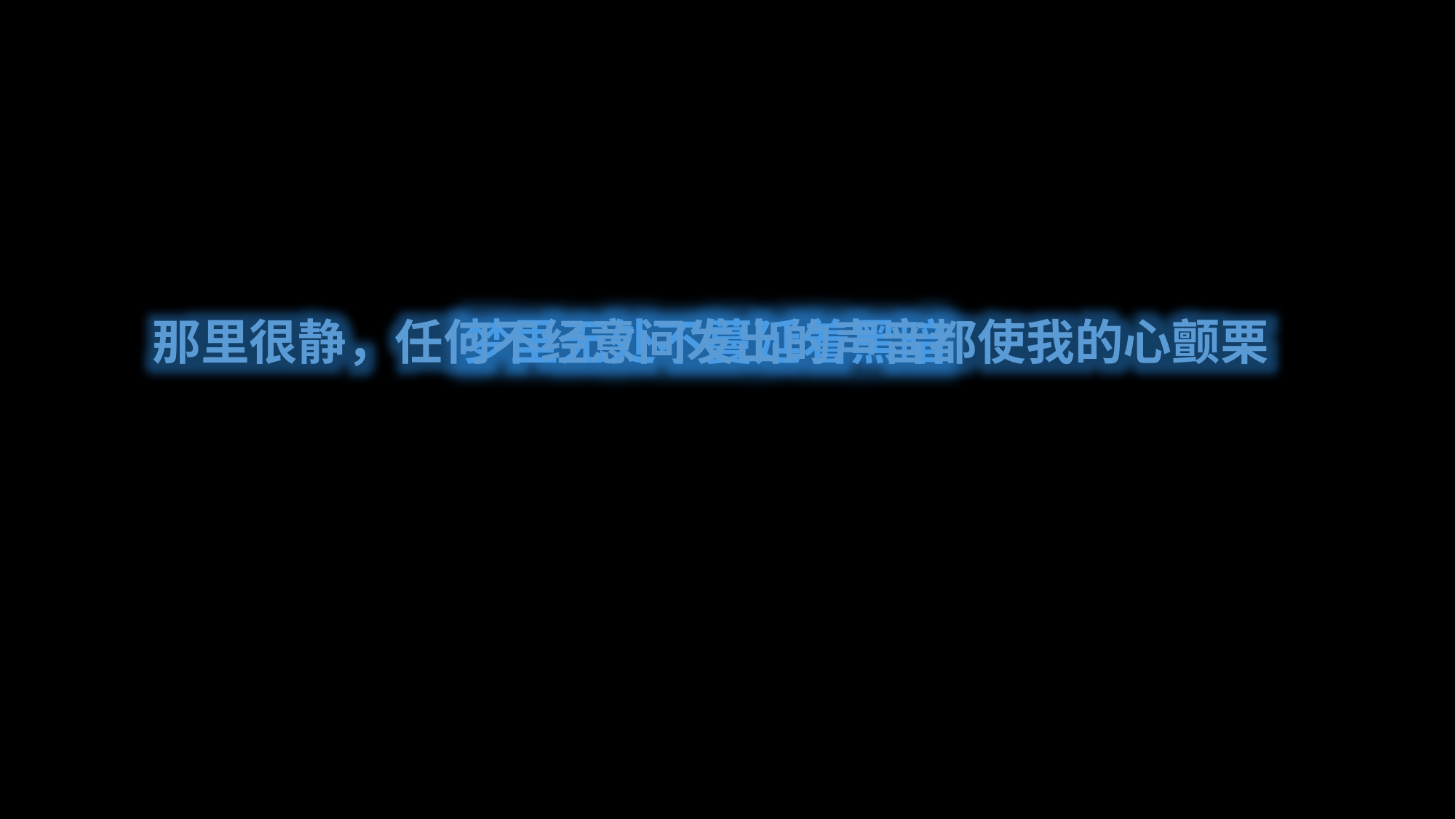

那里很静，任何不经意间发出的声音都使我的心颤栗
梦里无处不蔓延着黑暗